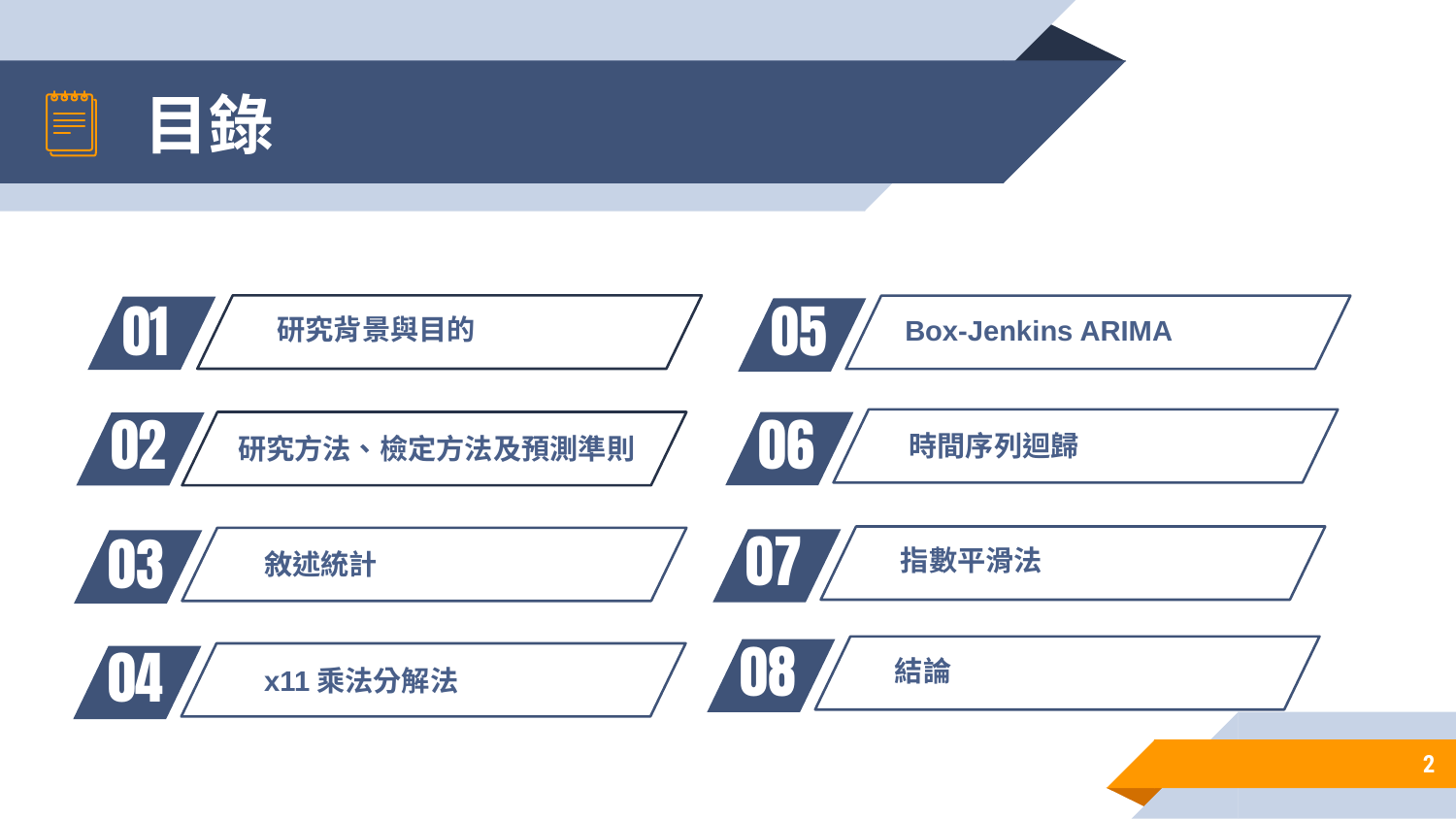

# 目錄

05

01

研究背景與目的

Box-Jenkins ARIMA
06

02

時間序列迴歸
研究方法、檢定方法及預測準則
07

03

指數平滑法

敘述統計
08

結論
04

x11乘法分解法
2